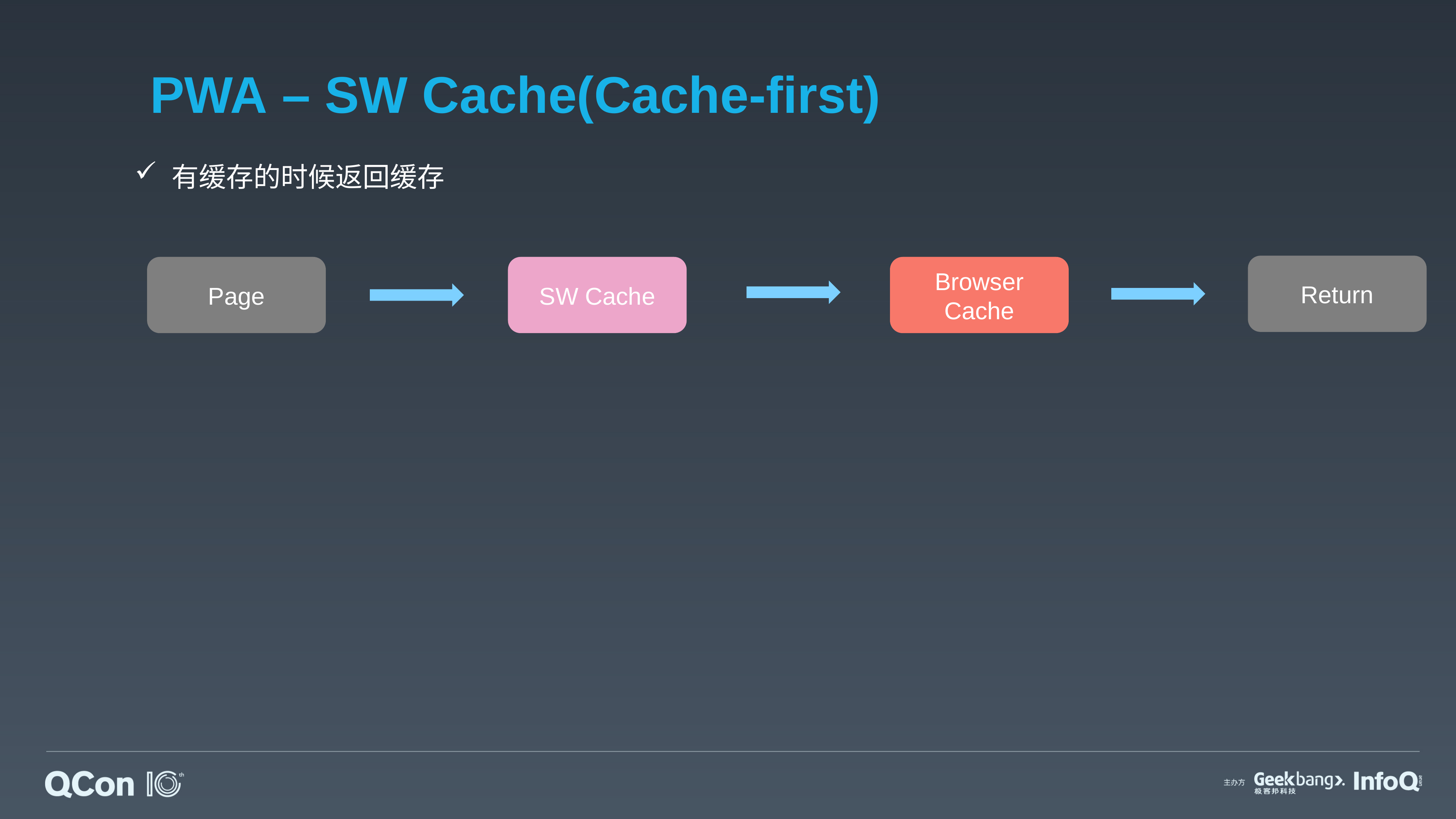

# PWA – SW Cache(Cache-first)
 有缓存的时候返回缓存
Return
Page
SW Cache
Browser Cache